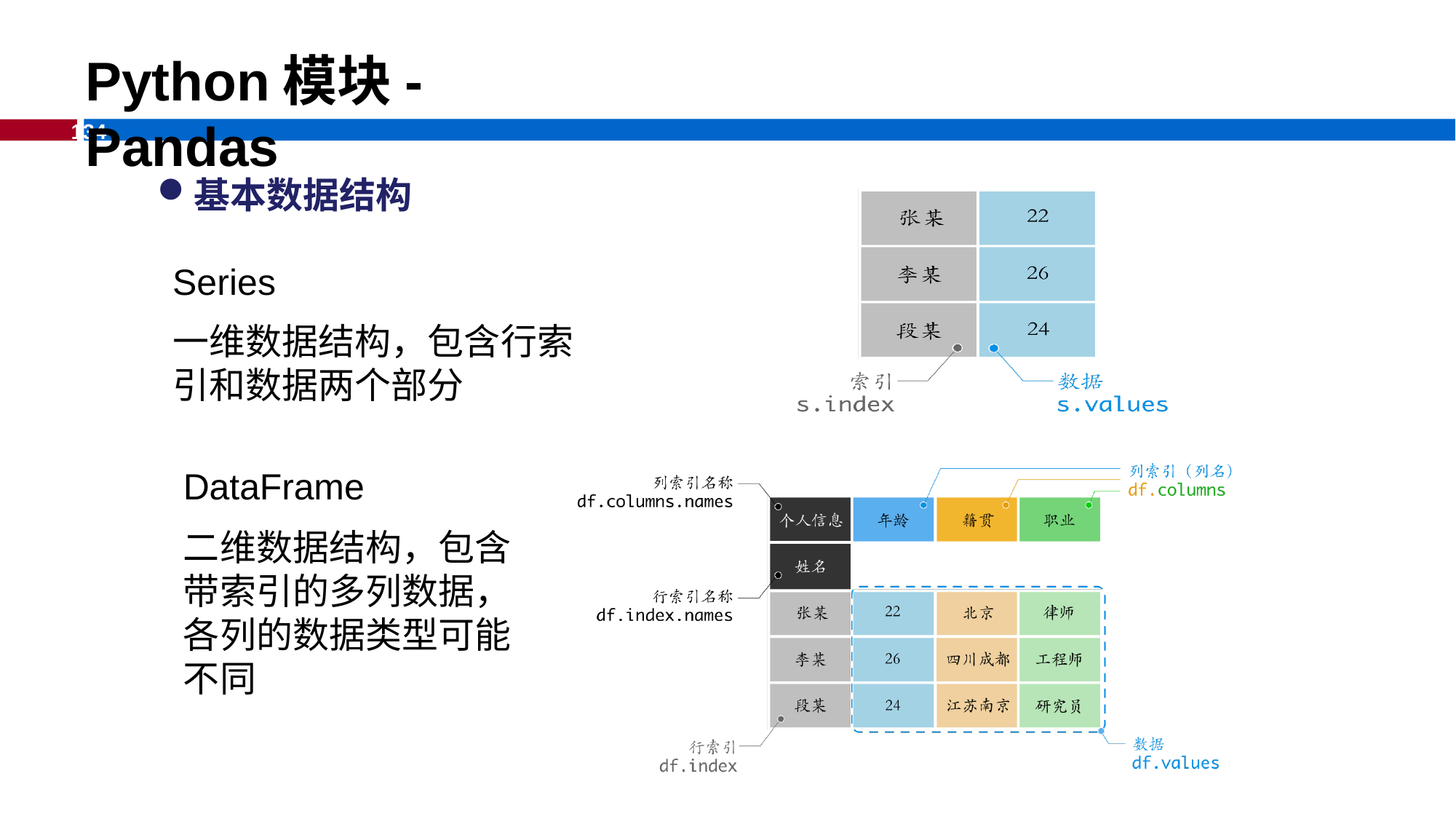

Python模块-Pandas

基本数据结构

Series
一维数据结构，包含行索引和数据两个部分
DataFrame
二维数据结构，包含带索引的多列数据，各列的数据类型可能不同